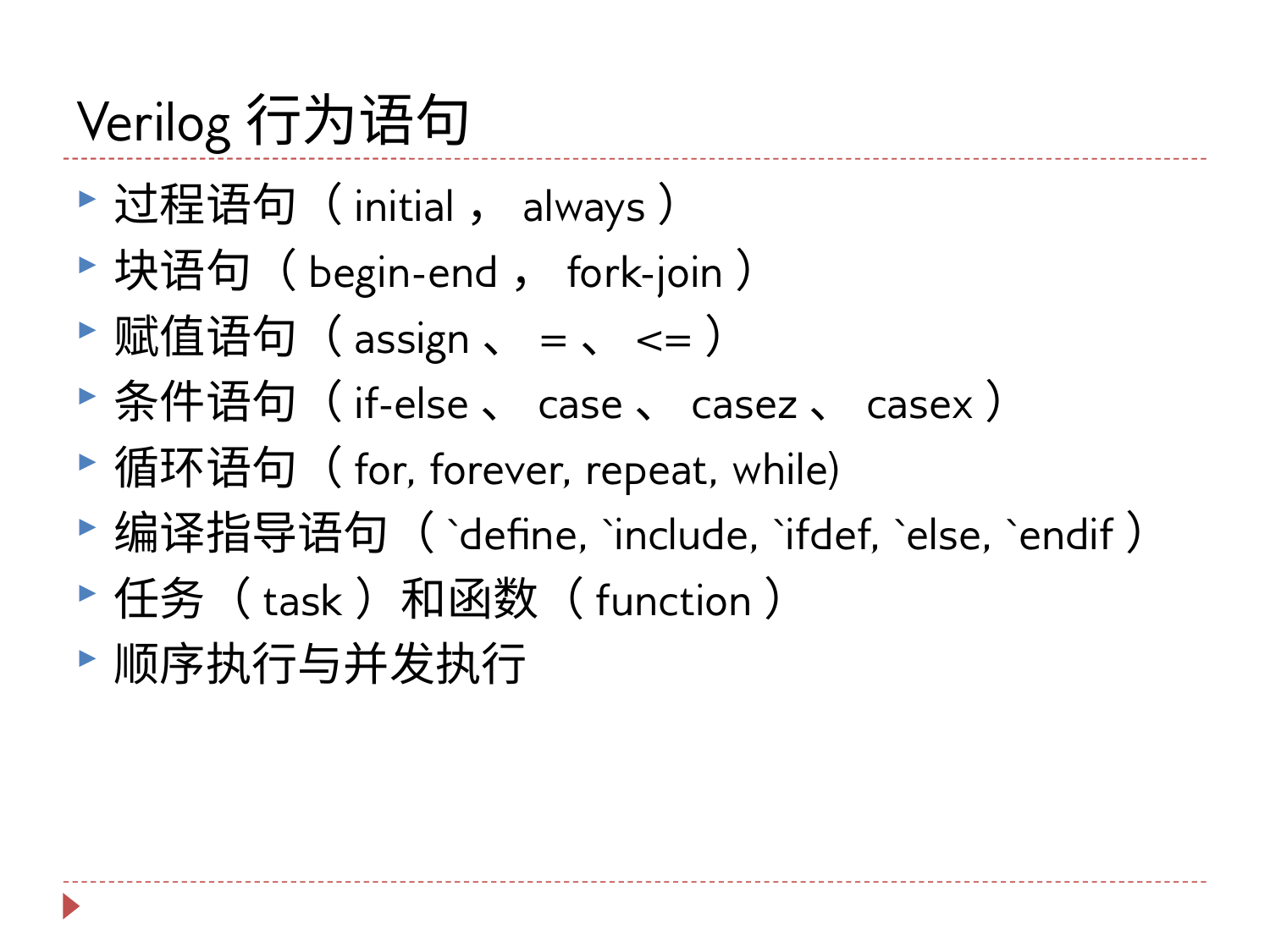

# Verilog行为语句
过程语句（initial，always）
块语句（begin-end，fork-join）
赋值语句（assign、=、<=）
条件语句（if-else、case、casez、casex）
循环语句（for, forever, repeat, while)
编译指导语句（`define, `include, `ifdef, `else, `endif）
任务（task）和函数（function）
顺序执行与并发执行